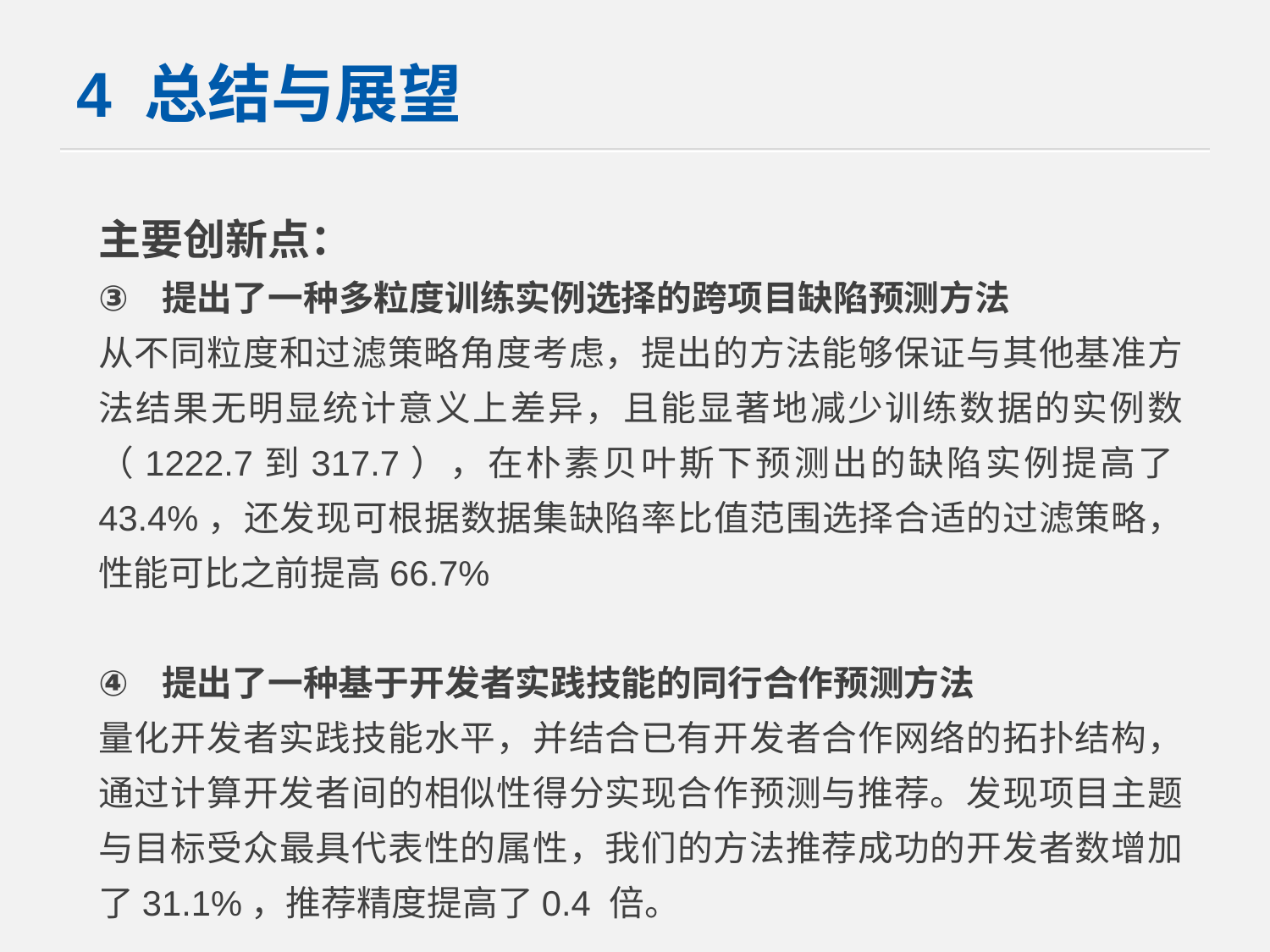

# 4 总结与展望
主要创新点：
提出了一种多粒度训练实例选择的跨项目缺陷预测方法
从不同粒度和过滤策略角度考虑，提出的方法能够保证与其他基准方法结果无明显统计意义上差异，且能显著地减少训练数据的实例数（1222.7到317.7），在朴素贝叶斯下预测出的缺陷实例提高了43.4%，还发现可根据数据集缺陷率比值范围选择合适的过滤策略，性能可比之前提高66.7%

提出了一种基于开发者实践技能的同行合作预测方法
量化开发者实践技能水平，并结合已有开发者合作网络的拓扑结构，通过计算开发者间的相似性得分实现合作预测与推荐。发现项目主题与目标受众最具代表性的属性，我们的方法推荐成功的开发者数增加了31.1%，推荐精度提高了0.4 倍。